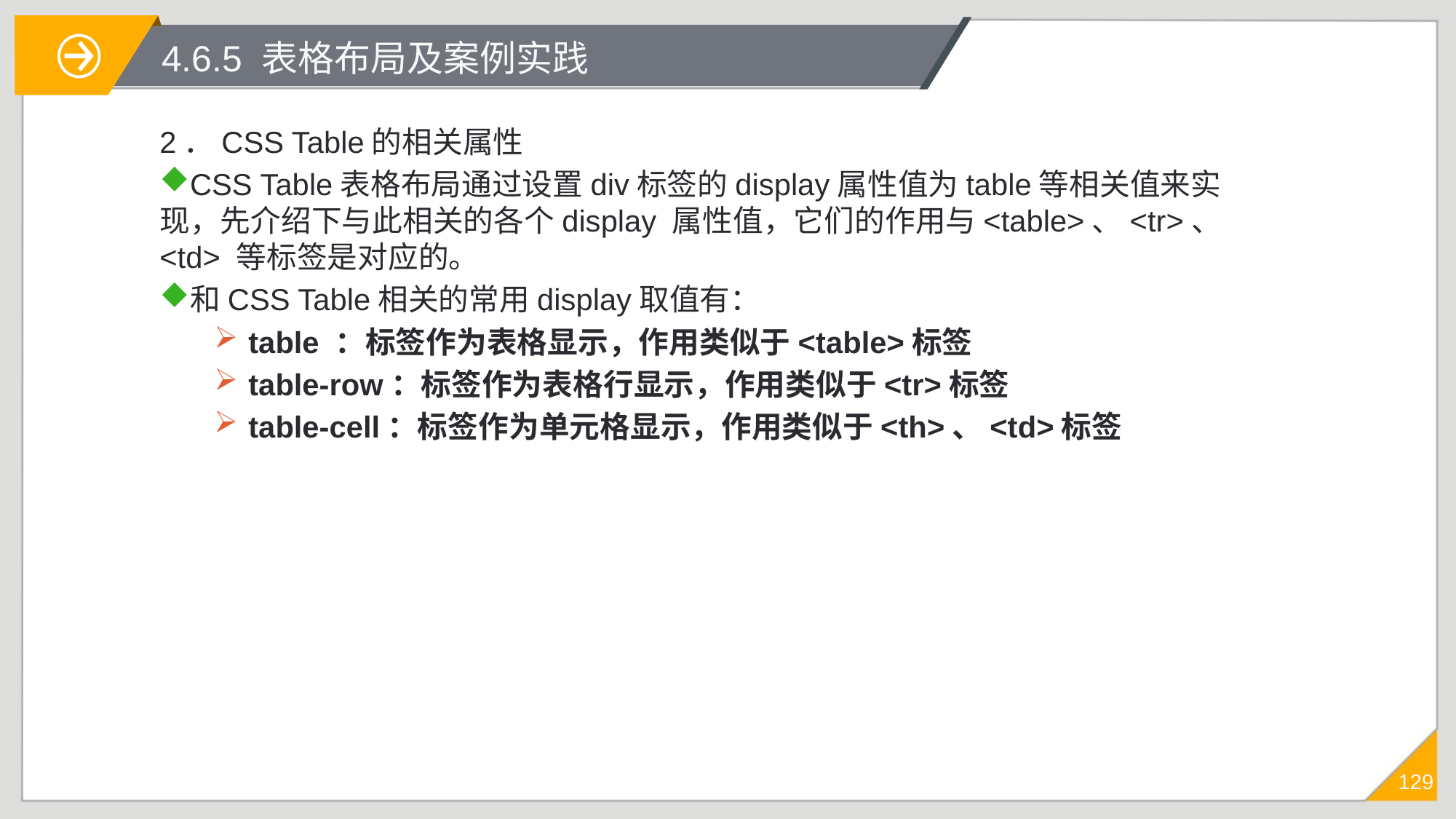

# 4.6.5 表格布局及案例实践
2．CSS Table的相关属性
CSS Table表格布局通过设置div标签的display属性值为table等相关值来实现，先介绍下与此相关的各个display 属性值，它们的作用与<table>、<tr>、<td> 等标签是对应的。
和CSS Table相关的常用display取值有：
table ：标签作为表格显示，作用类似于<table>标签
table-row：标签作为表格行显示，作用类似于<tr>标签
table-cell：标签作为单元格显示，作用类似于<th>、<td>标签